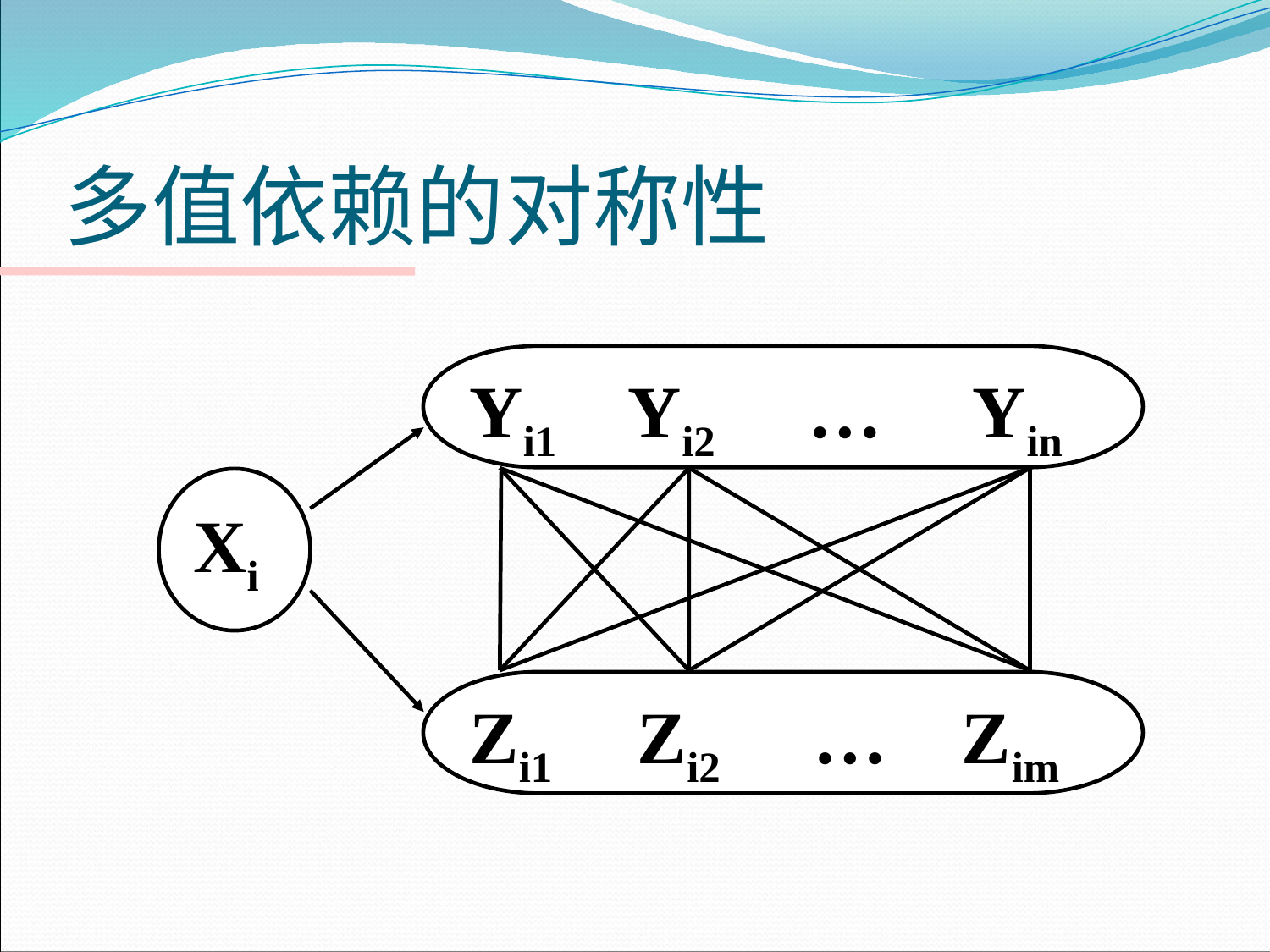

# 多值依赖的对称性

Yi1    Yi2     …     Yin

Xi

Zi1     Zi2     …    Zim

577